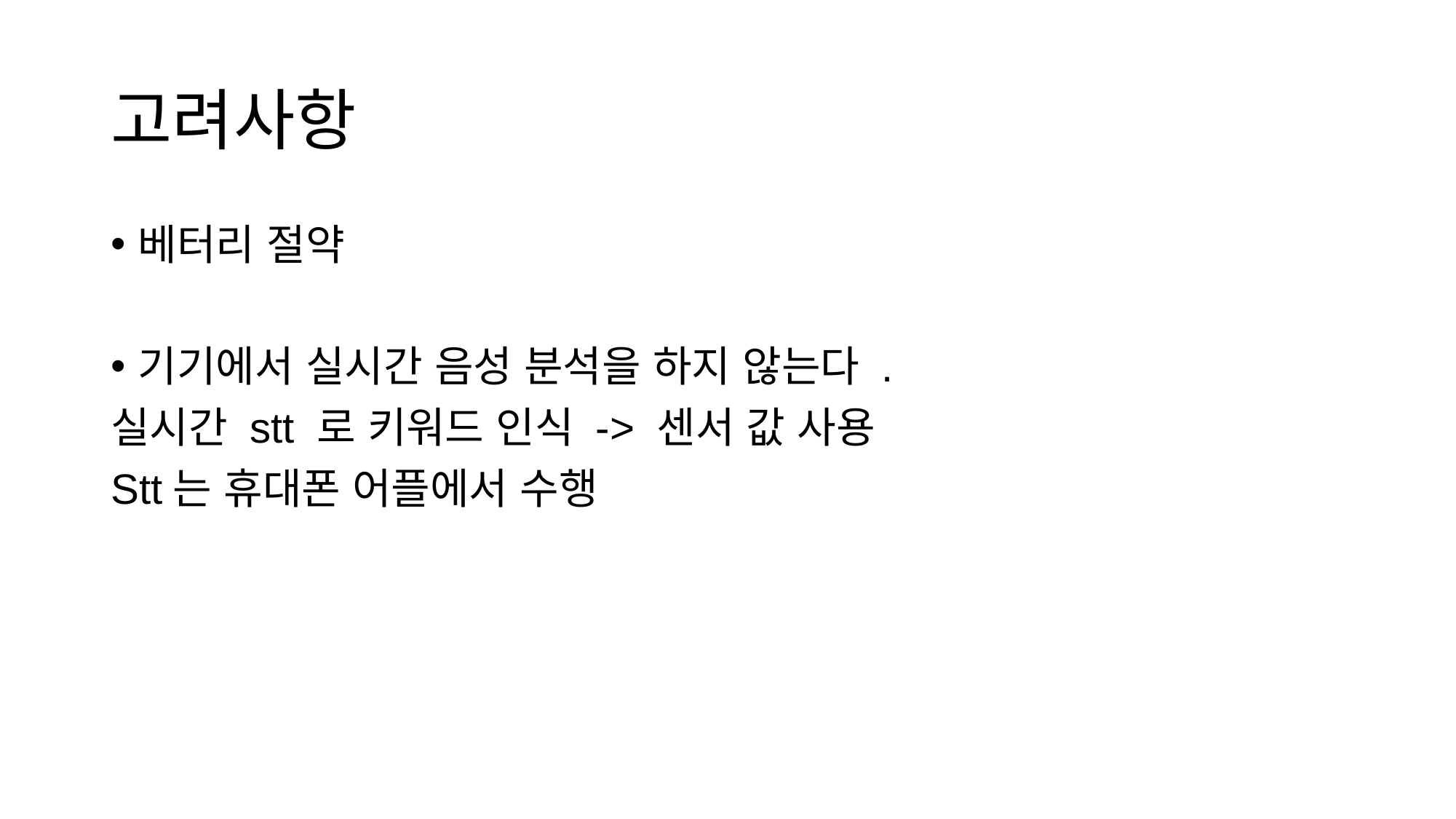

# 고려사항
베터리 절약

기기에서 실시간 음성 분석을 하지 않는다 .
실시간 stt 로 키워드 인식 -> 센서 값 사용
Stt는 휴대폰 어플에서 수행